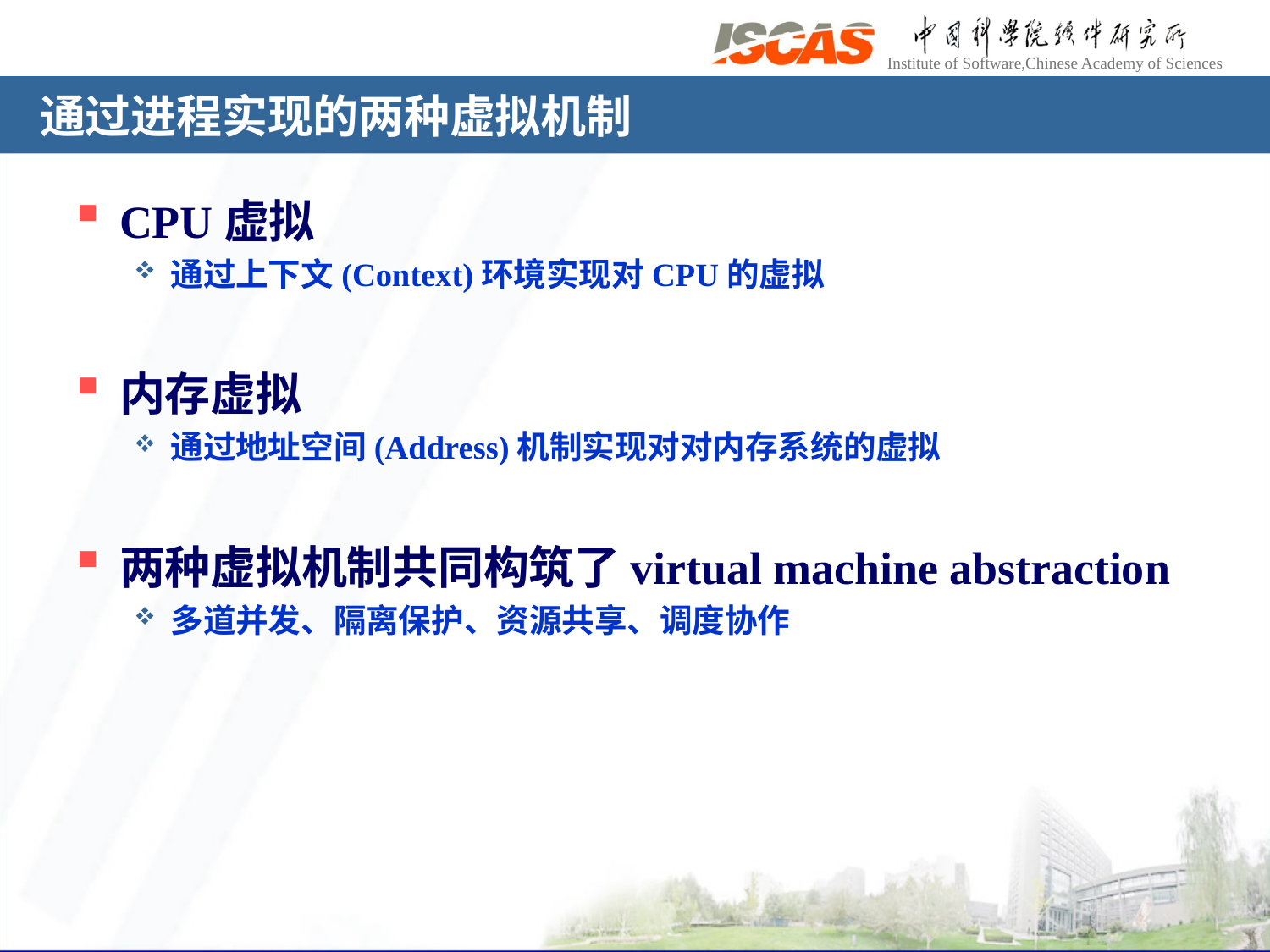

# 通过进程实现的两种虚拟机制
CPU虚拟
通过上下文(Context)环境实现对CPU的虚拟

内存虚拟
通过地址空间(Address)机制实现对对内存系统的虚拟

两种虚拟机制共同构筑了virtual machine abstraction
多道并发、隔离保护、资源共享、调度协作